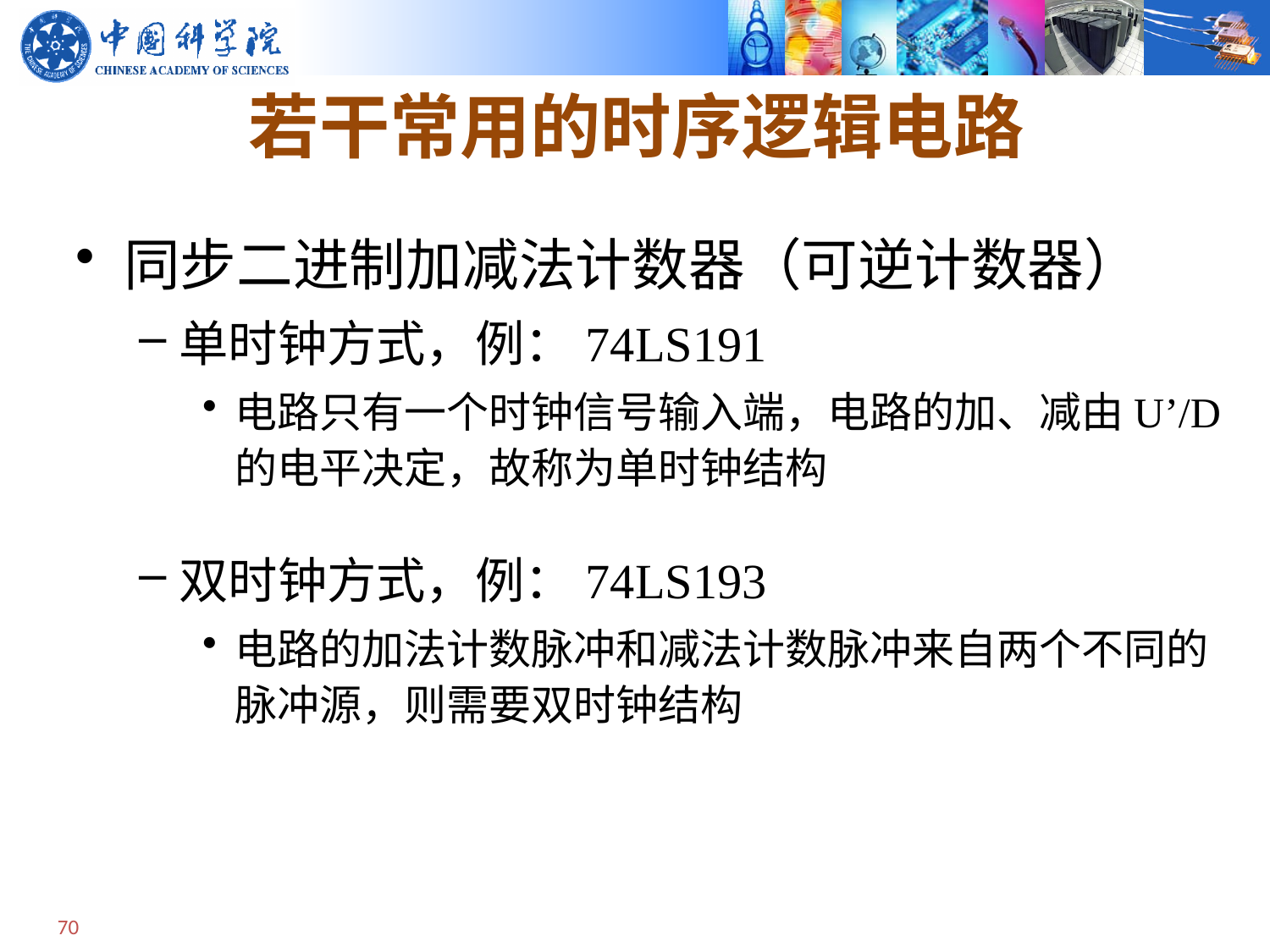

# 若干常用的时序逻辑电路
同步二进制加减法计数器（可逆计数器）
单时钟方式，例：74LS191
电路只有一个时钟信号输入端，电路的加、减由U’/D的电平决定，故称为单时钟结构

双时钟方式，例：74LS193
电路的加法计数脉冲和减法计数脉冲来自两个不同的脉冲源，则需要双时钟结构